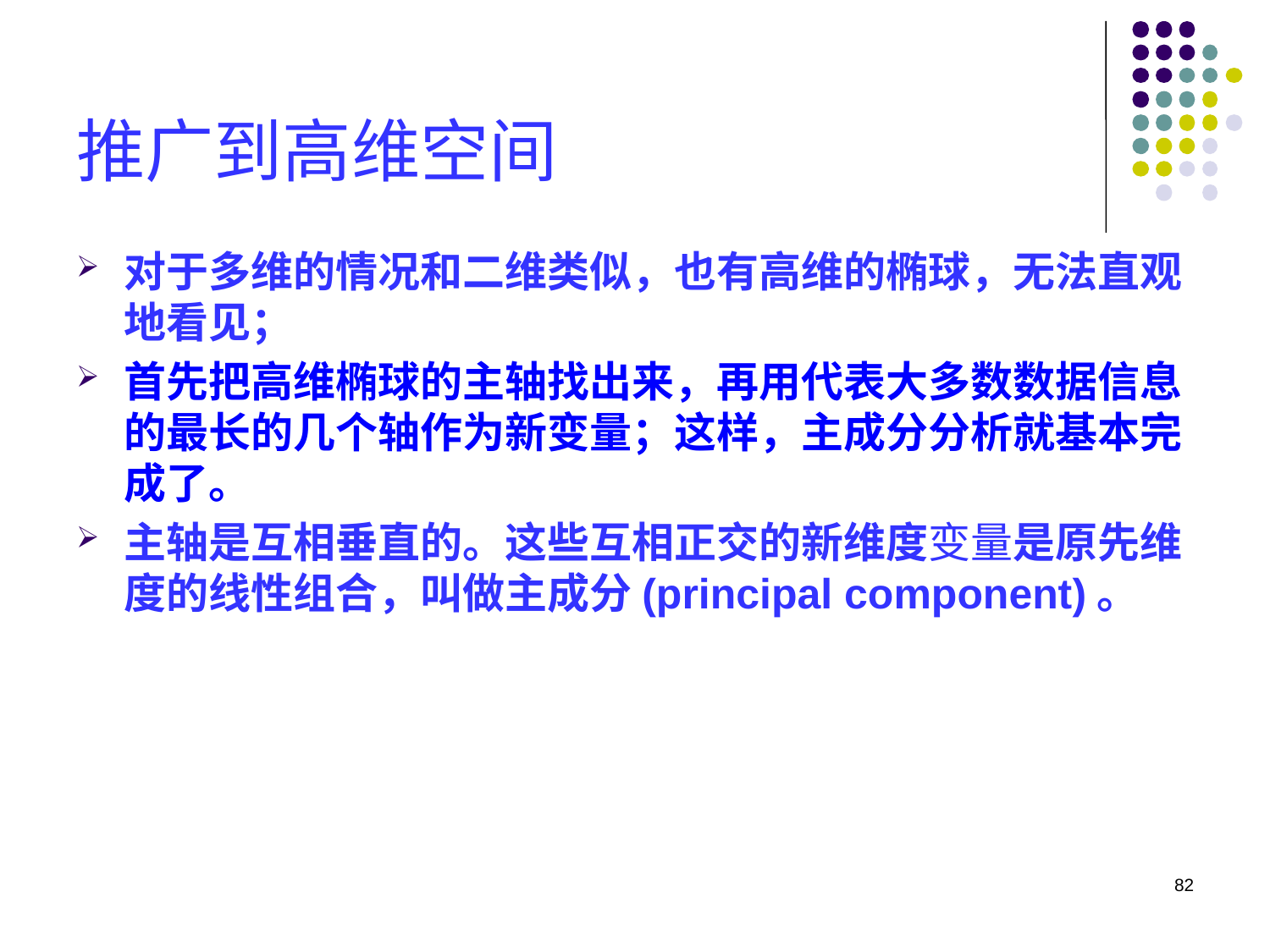

# 推广到高维空间
对于多维的情况和二维类似，也有高维的椭球，无法直观地看见；
首先把高维椭球的主轴找出来，再用代表大多数数据信息的最长的几个轴作为新变量；这样，主成分分析就基本完成了。
主轴是互相垂直的。这些互相正交的新维度变量是原先维度的线性组合，叫做主成分(principal component)。

82